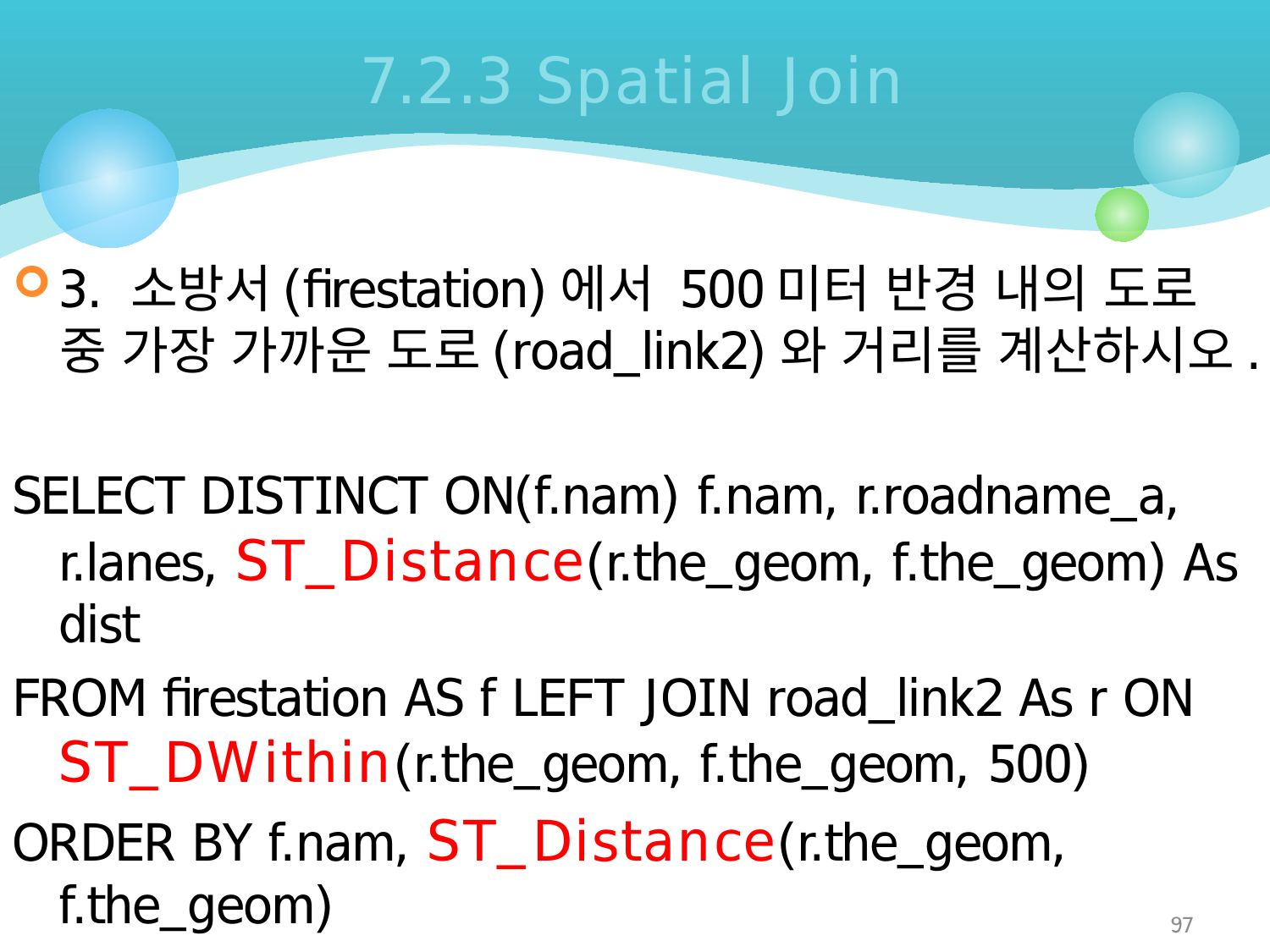

# 7.2.3 Spatial Join
3. 소방서(firestation)에서 500미터 반경 내의 도로 중 가장 가까운 도로(road_link2)와 거리를 계산하시오.

SELECT DISTINCT ON(f.nam) f.nam, r.roadname_a, r.lanes, ST_Distance(r.the_geom, f.the_geom) As dist
FROM firestation AS f LEFT JOIN road_link2 As r ON ST_DWithin(r.the_geom, f.the_geom, 500)
ORDER BY f.nam, ST_Distance(r.the_geom, f.the_geom)
97